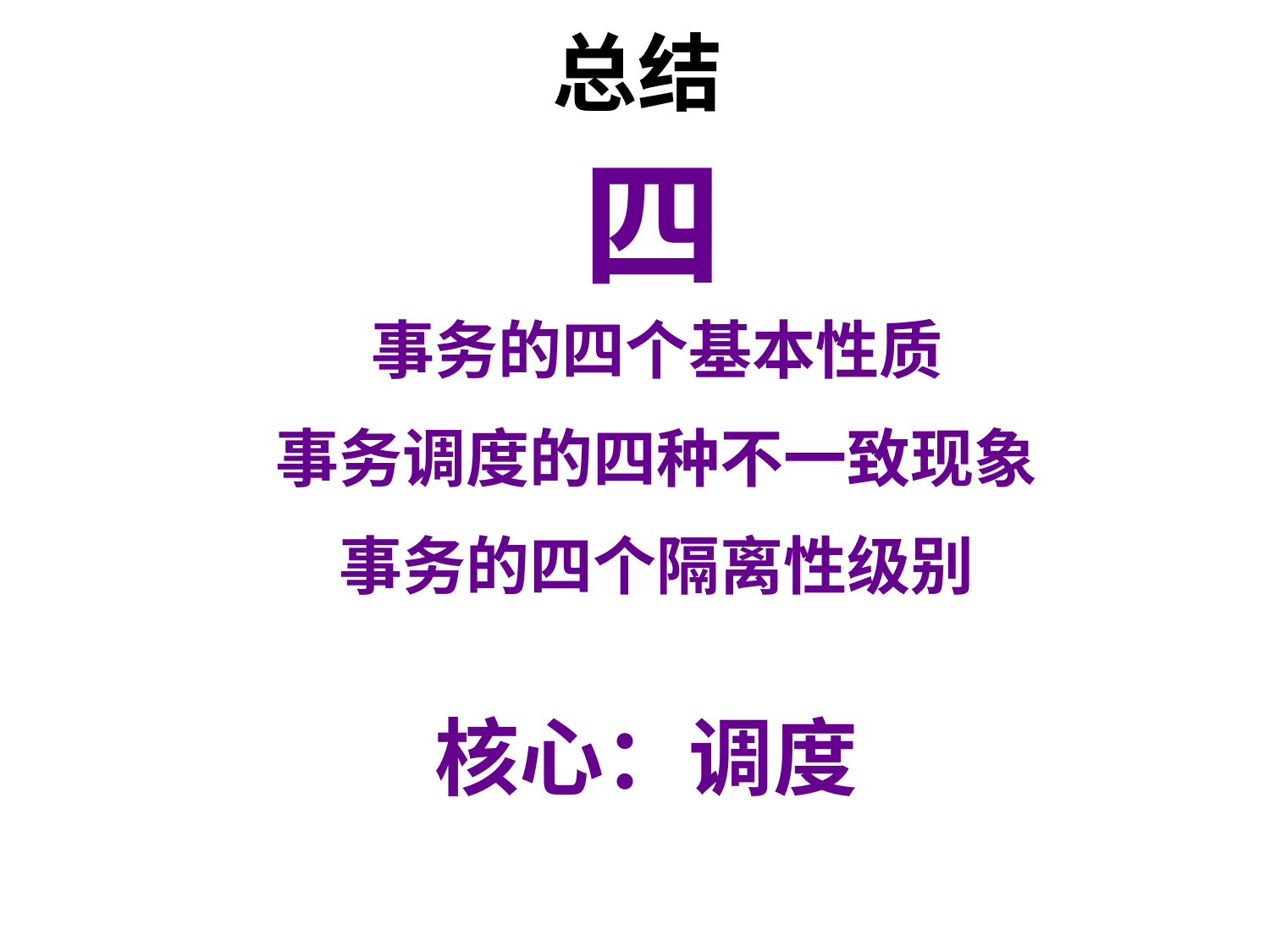

总结
四
事务的四个基本性质
事务调度的四种不一致现象
事务的四个隔离性级别
核心：调度